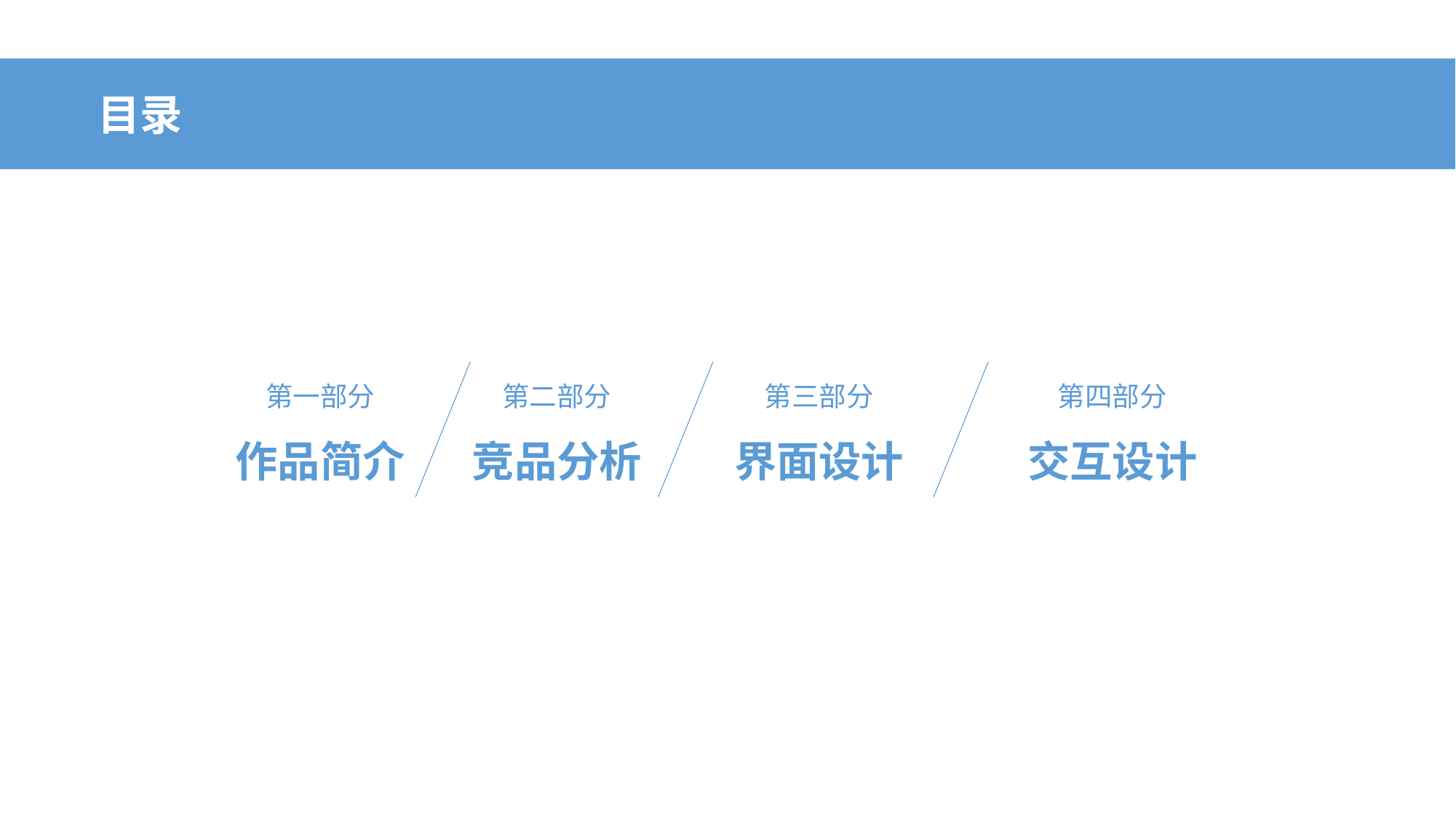

目录
第一部分
第二部分
第三部分
第四部分
作品简介
竞品分析
界面设计
交互设计